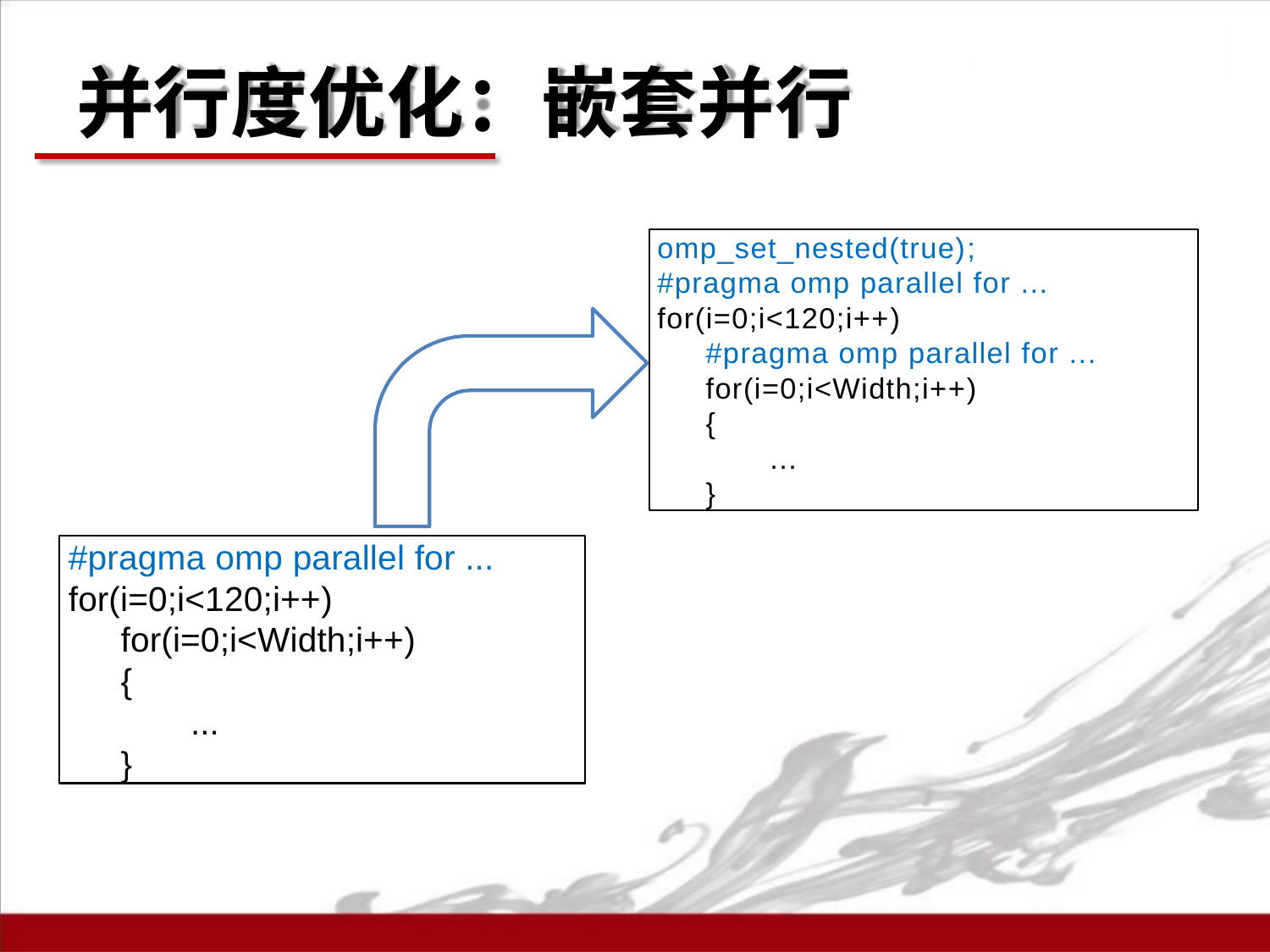

# 并行度优化：嵌套并行

omp_set_nested(true);
#pragma omp parallel for ... for(i=0;i<120;i++)
#pragma omp parallel for ... for(i=0;i<Width;i++)
{
...
}

#pragma omp parallel for ... for(i=0;i<120;i++)
for(i=0;i<Width;i++)
{
...
}